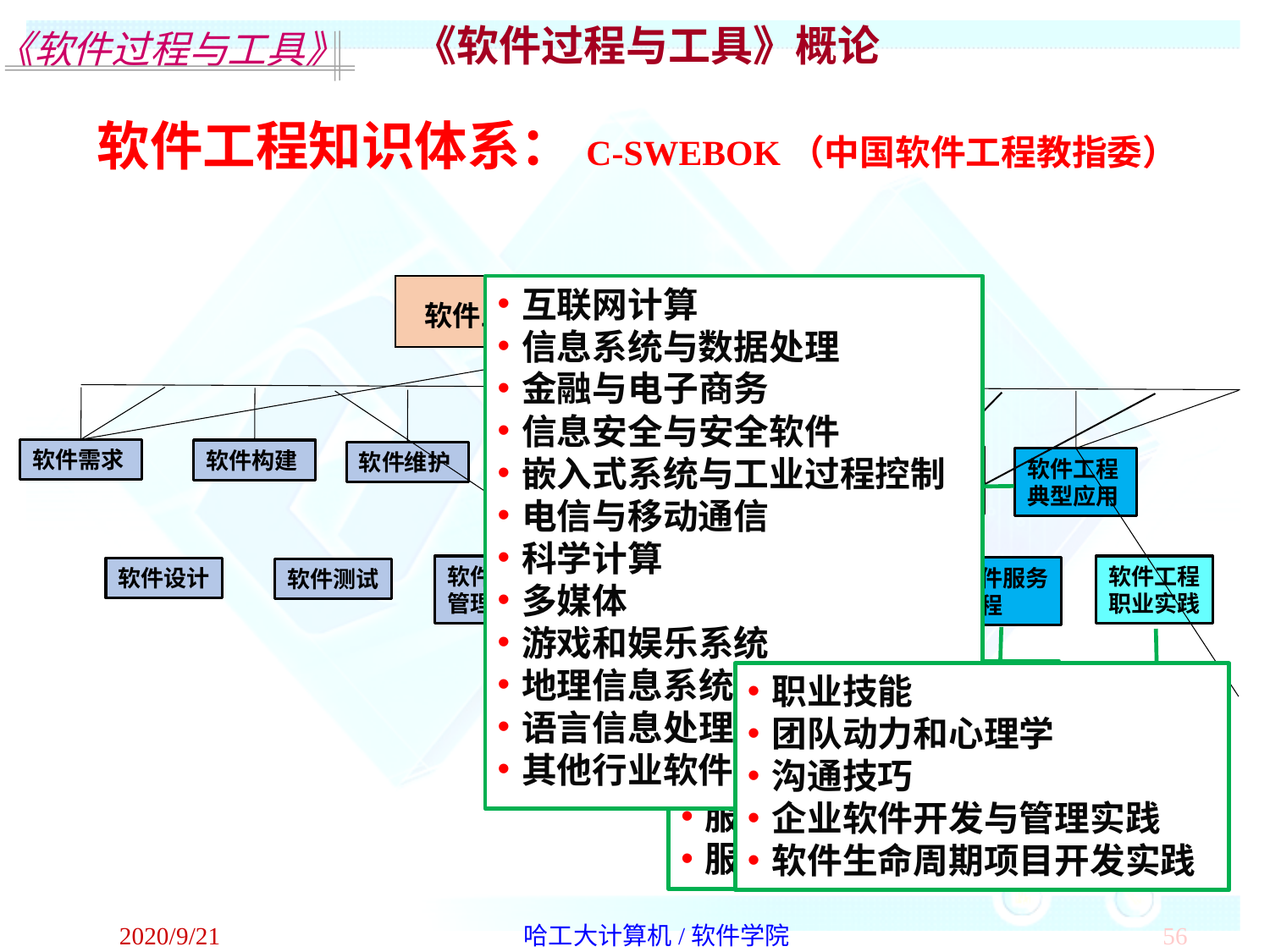

《软件过程与工具》概论
软件工程知识体系：C-SWEBOK（中国软件工程教指委）
互联网计算
信息系统与数据处理
金融与电子商务
信息安全与安全软件
嵌入式系统与工业过程控制
电信与移动通信
科学计算
多媒体
游戏和娱乐系统
地理信息系统与3S系统
语言信息处理
其他行业软件应用

软件工程知识体系（C-SWEBOK）
软件需求
软件构建
软件维护
软件工程
管理
软件工程
过程
软件工程
经济学
软件工程
典型应用
软件配置
管理
软件工程
职业实践
软件服务
工程
软件设计
软件测试
软件工程
模型与方法
软件质量
计算基础
工程基础
数学基础
服务体系结构与设计
软件服务使能技术
服务业务分析
服务管理
服务应用实践
职业技能
团队动力和心理学
沟通技巧
企业软件开发与管理实践
软件生命周期项目开发实践